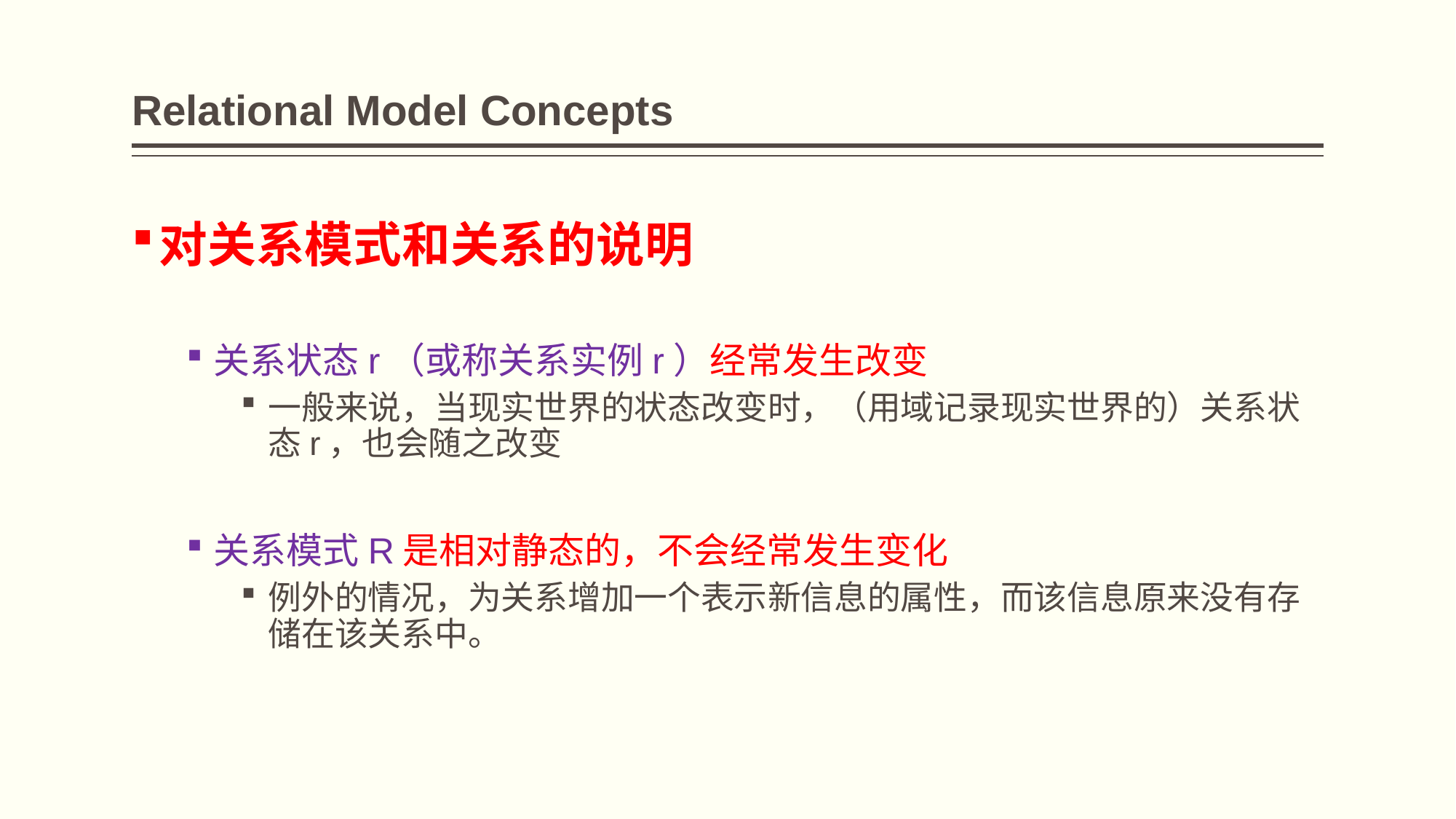

# Relational Model Concepts
对关系模式和关系的说明

关系状态r（或称关系实例r）经常发生改变
一般来说，当现实世界的状态改变时，（用域记录现实世界的）关系状态r，也会随之改变

关系模式R是相对静态的，不会经常发生变化
例外的情况，为关系增加一个表示新信息的属性，而该信息原来没有存储在该关系中。